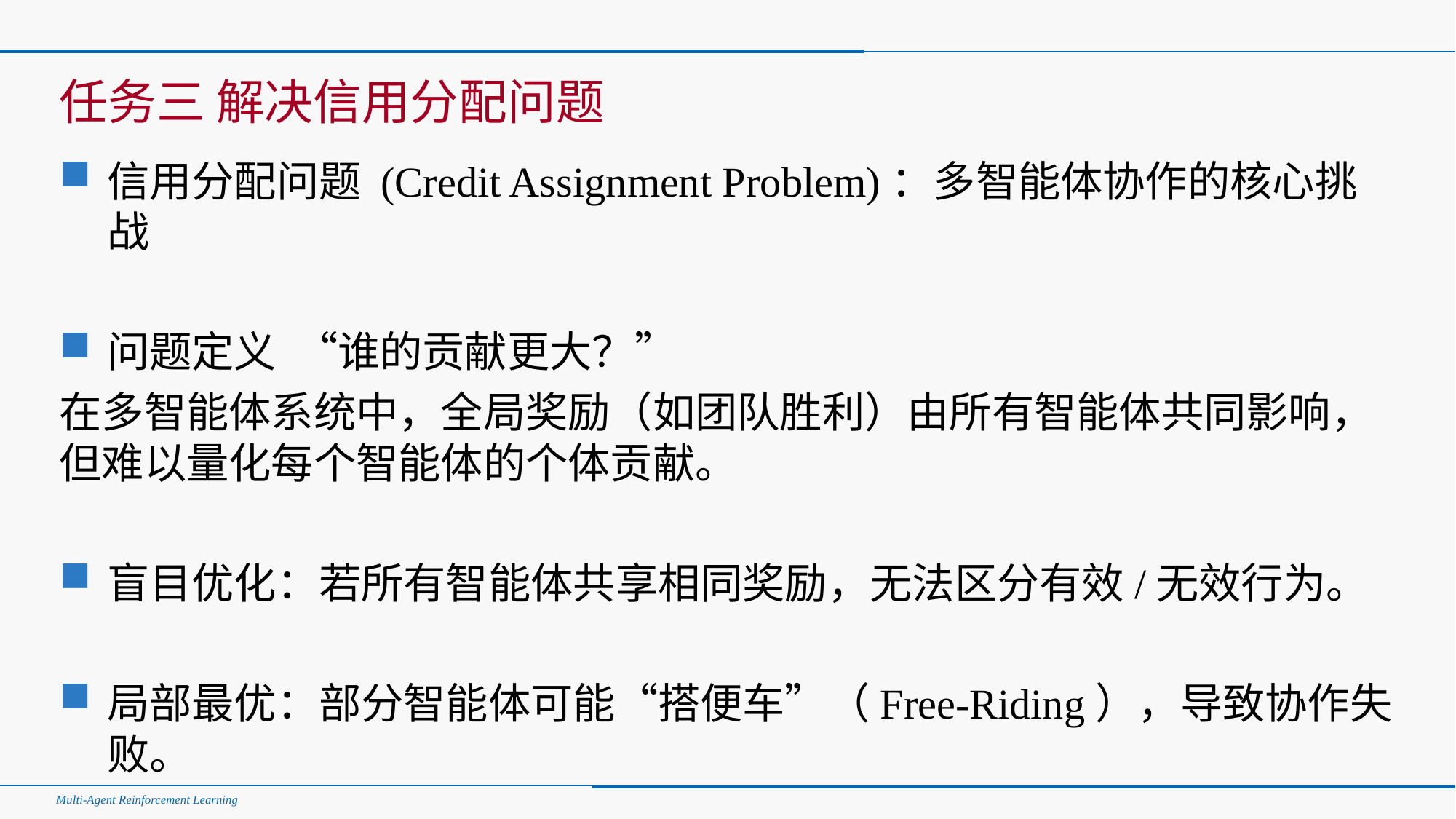

#
任务三 解决信用分配问题
信用分配问题 (Credit Assignment Problem)：多智能体协作的核心挑战

问题定义  “谁的贡献更大？”
在多智能体系统中，全局奖励（如团队胜利）由所有智能体共同影响，但难以量化每个智能体的个体贡献。

盲目优化：若所有智能体共享相同奖励，无法区分有效/无效行为。

局部最优：部分智能体可能“搭便车”（Free-Riding），导致协作失败。
42